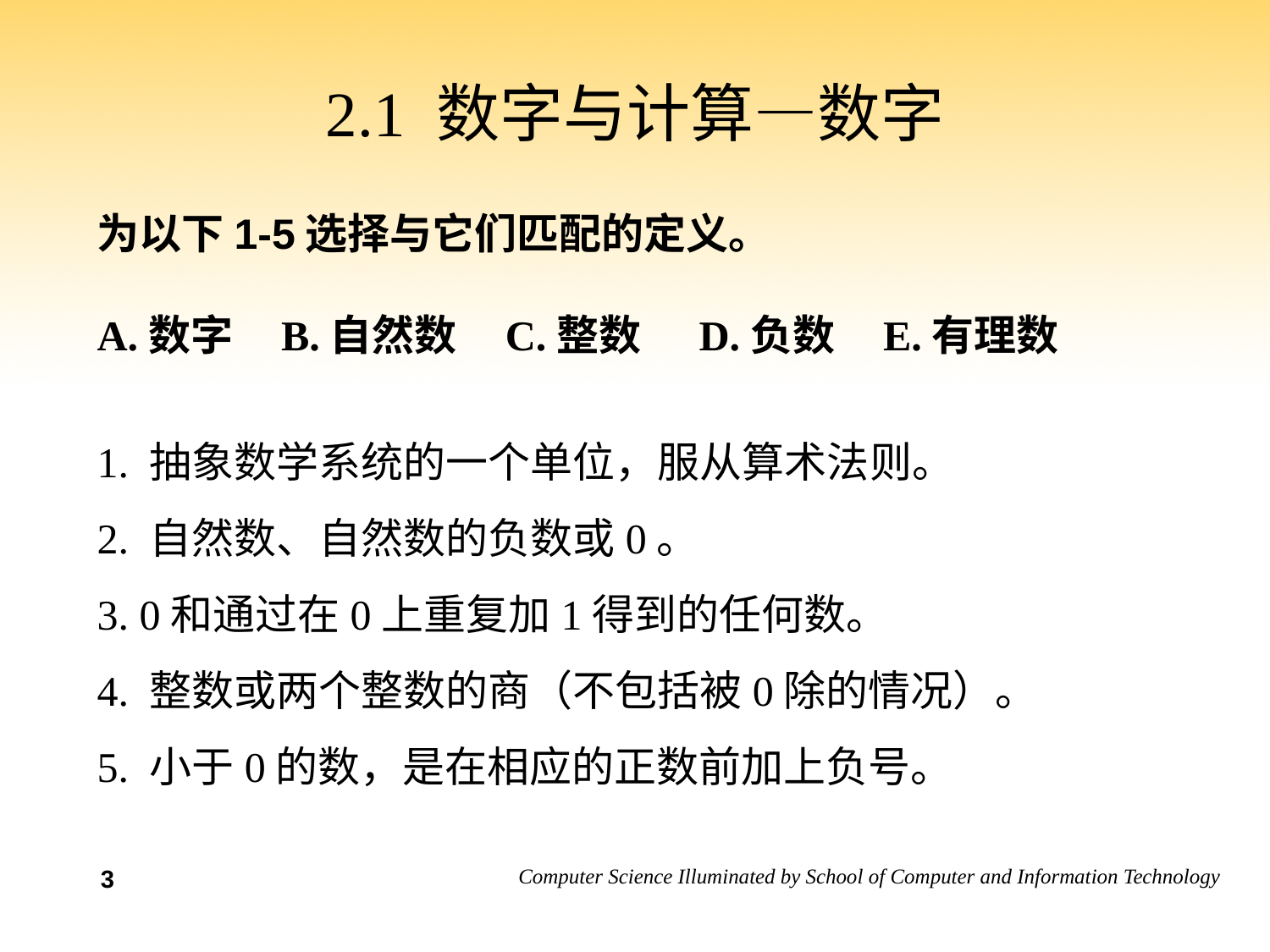

# 2.1 数字与计算—数字
为以下1-5选择与它们匹配的定义。

A.数字    B.自然数    C.整数     D.负数    E.有理数

1. 抽象数学系统的一个单位，服从算术法则。
2. 自然数、自然数的负数或0。
3. 0和通过在0上重复加1得到的任何数。
4. 整数或两个整数的商（不包括被0除的情况）。
5. 小于0的数，是在相应的正数前加上负号。

3
2